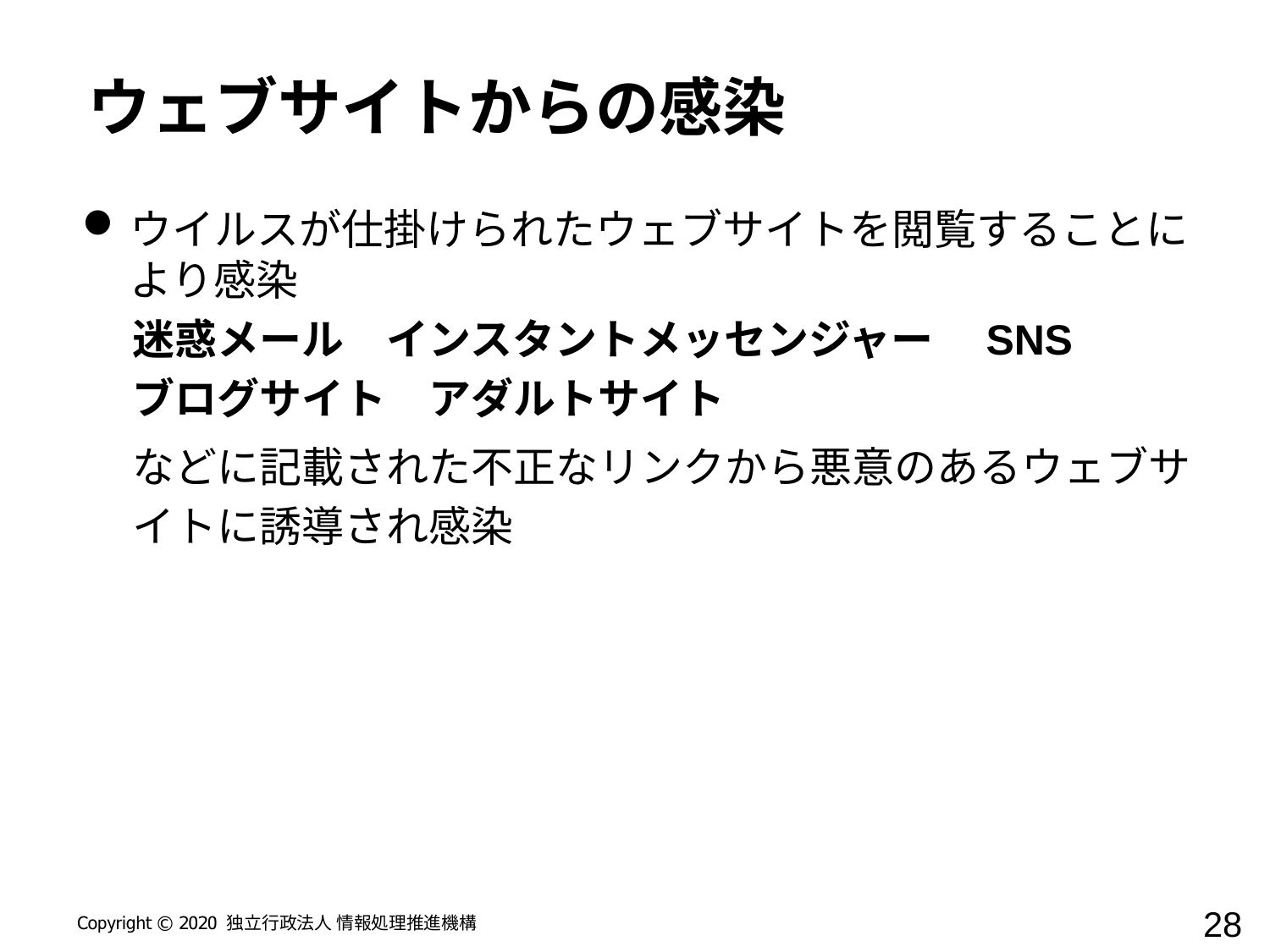

# ウェブサイトからの感染
ウイルスが仕掛けられたウェブサイトを閲覧することにより感染
迷惑メール　インスタントメッセンジャー　SNS
ブログサイト　アダルトサイト
などに記載された不正なリンクから悪意のあるウェブサイトに誘導され感染